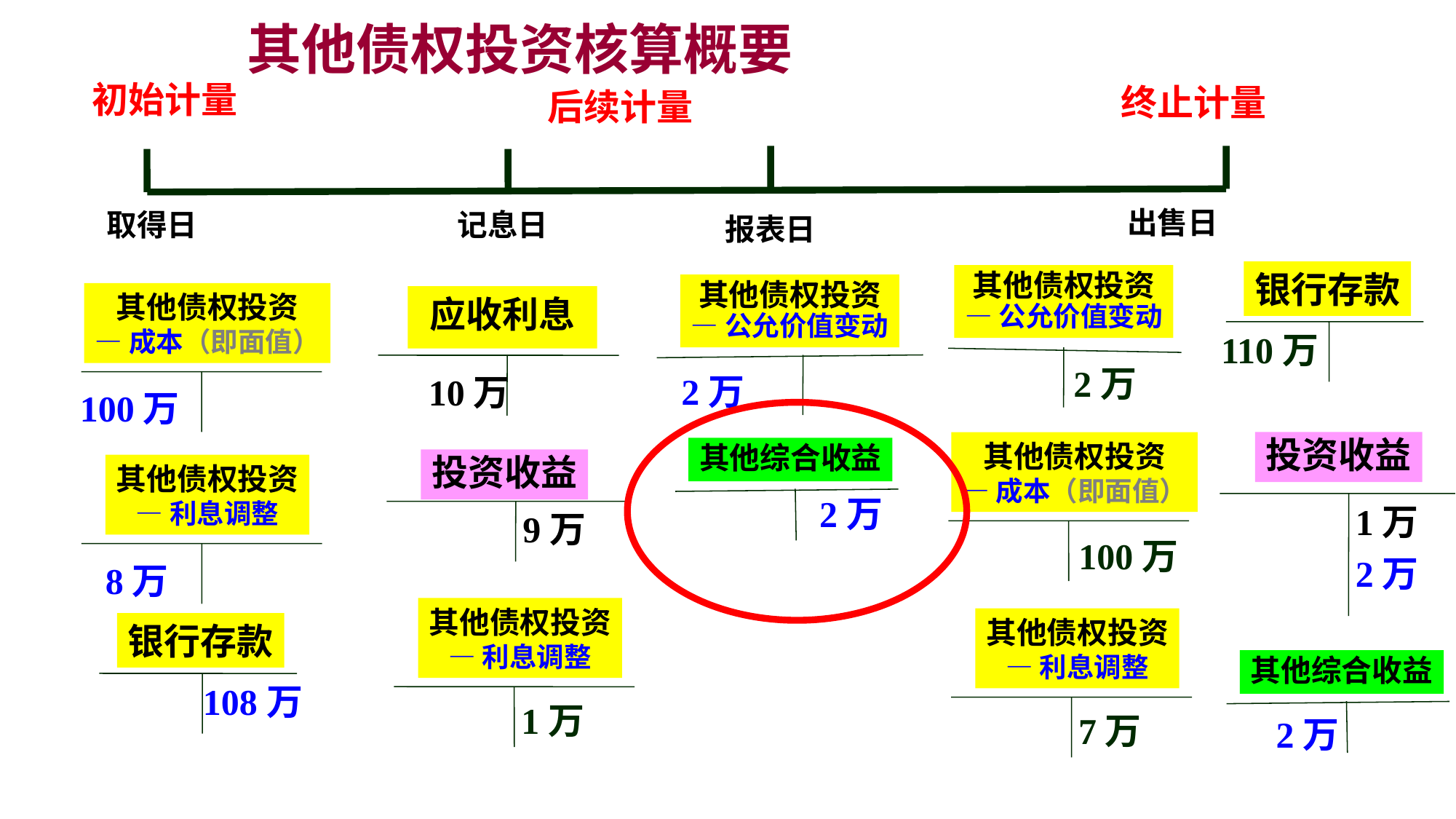

# 其他债权投资核算概要
初始计量
终止计量
后续计量

出售日
取得日
记息日
报表日
银行存款

110万
其他债权投资
—公允价值变动

2万
其他债权投资
—公允价值变动
其他债权投资
—成本（即面值）
应收利息

2万
10万

100万

其他债权投资
—成本（即面值）

100万
其他债权投资
—利息调整

7万
投资收益

其他综合收益
投资收益
其他债权投资
—利息调整
2万

1万
9万

2万
8万
其他债权投资
—利息调整
银行存款
其他综合收益

2万

108万

1万